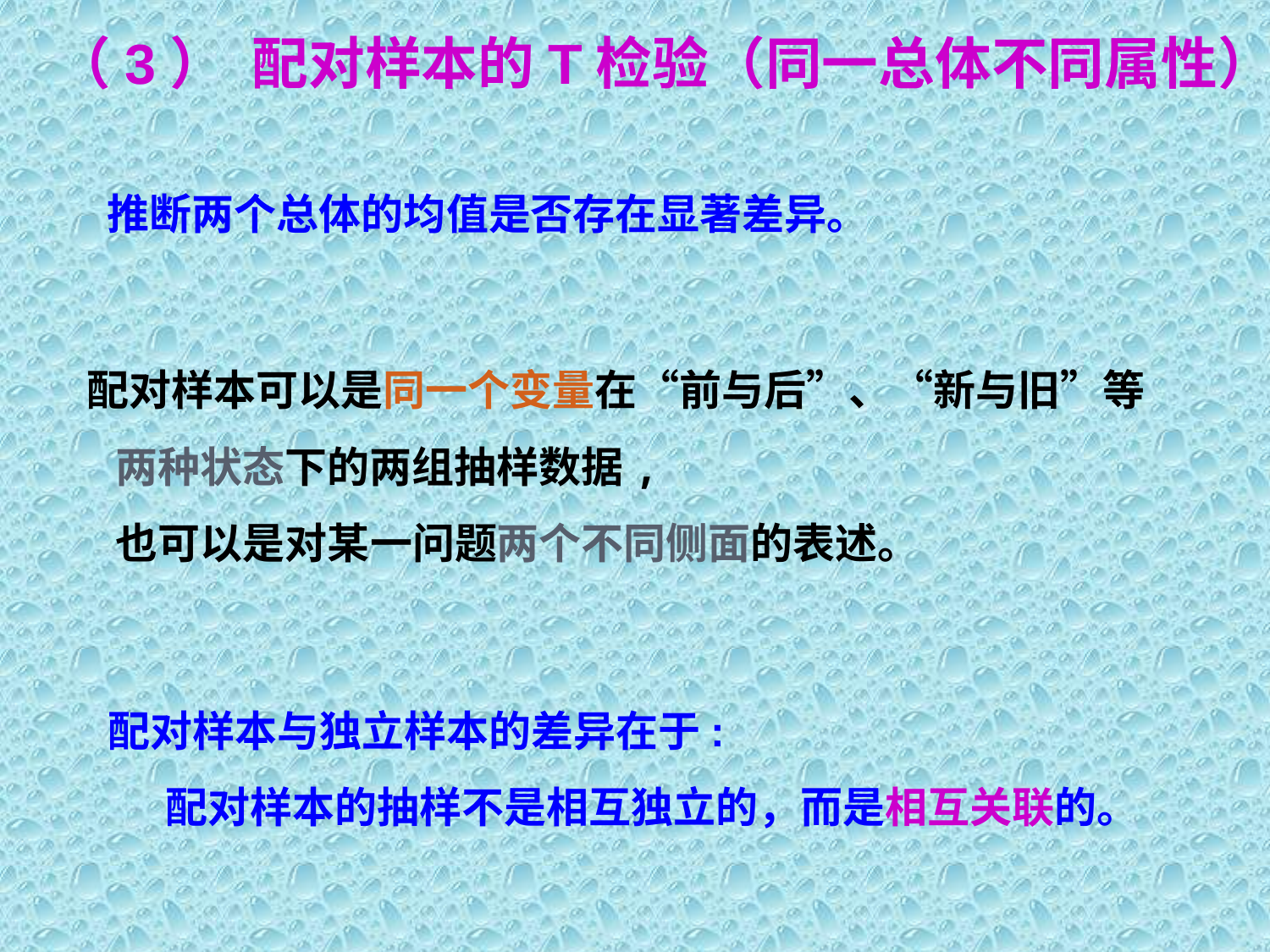

（3）  配对样本的T检验（同一总体不同属性）
推断两个总体的均值是否存在显著差异。
配对样本可以是同一个变量在“前与后”、“新与旧”等
  两种状态下的两组抽样数据,
  也可以是对某一问题两个不同侧面的表述。
配对样本与独立样本的差异在于:
     配对样本的抽样不是相互独立的，而是相互关联的。